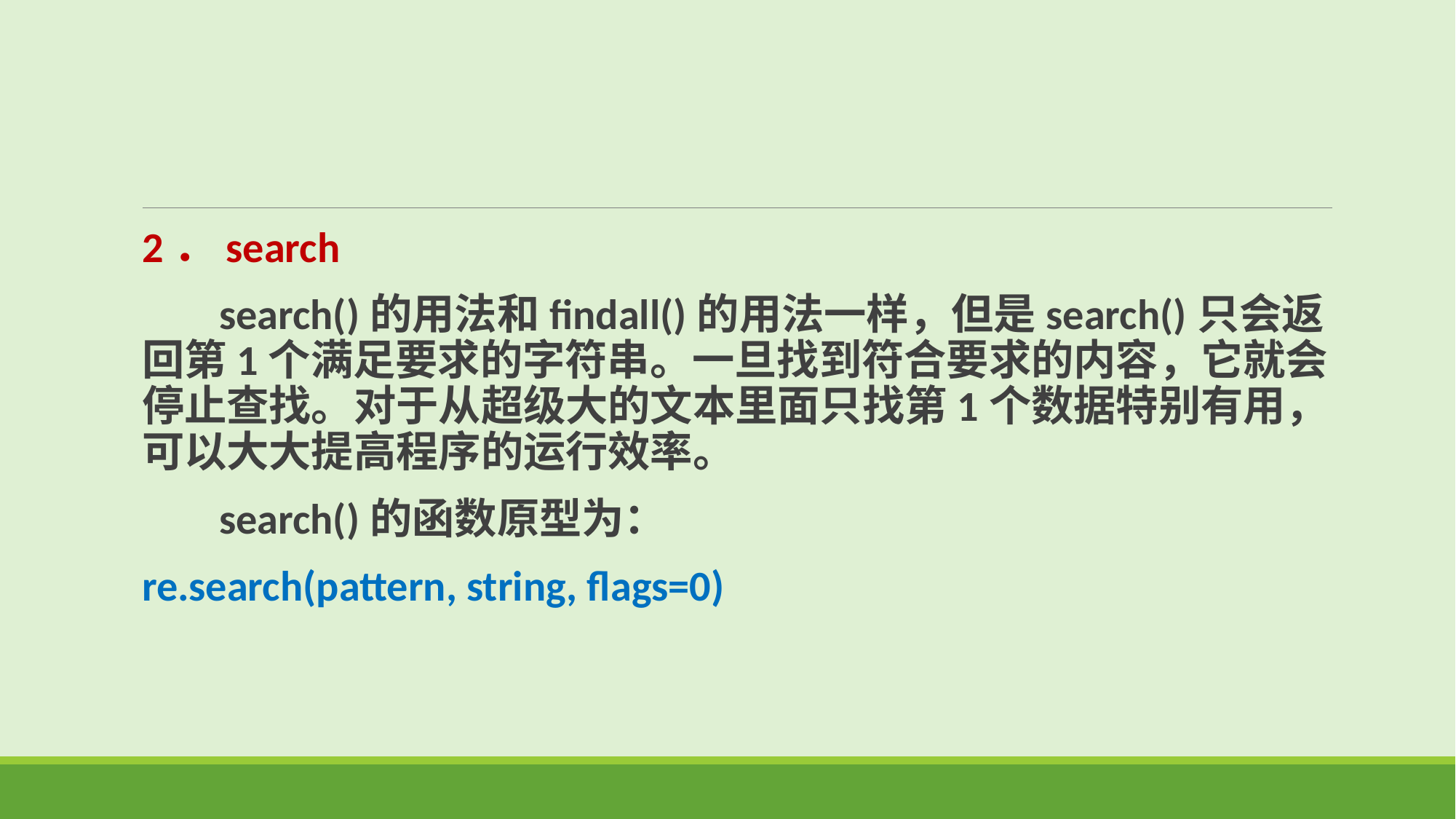

2．search
        search()的用法和findall()的用法一样，但是search()只会返回第1个满足要求的字符串。一旦找到符合要求的内容，它就会停止查找。对于从超级大的文本里面只找第1个数据特别有用，可以大大提高程序的运行效率。
        search()的函数原型为：
re.search(pattern, string, flags=0)